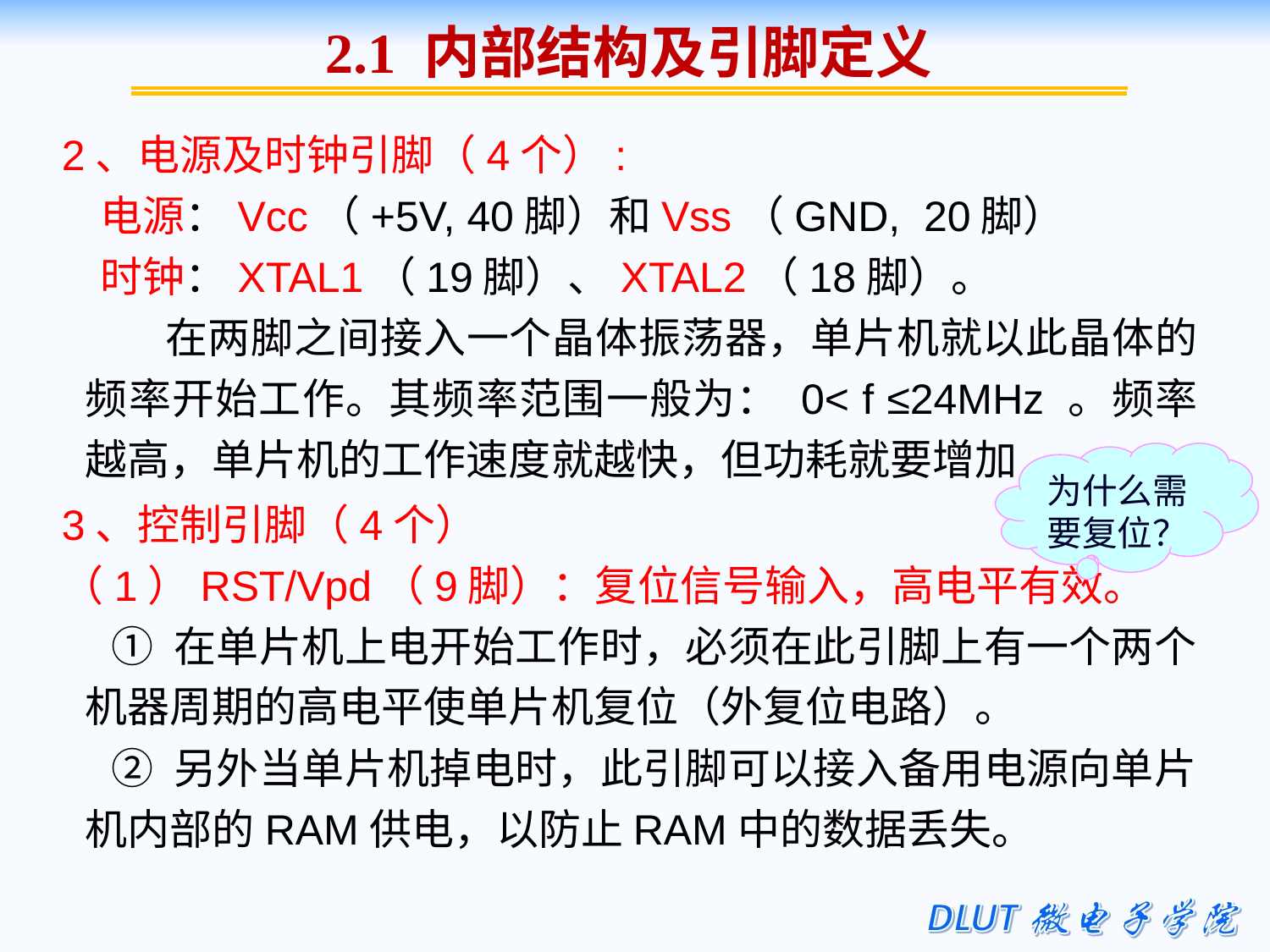

2.1 内部结构及引脚定义
2、电源及时钟引脚（4个）:
   电源：Vcc（+5V, 40脚）和Vss（GND,  20脚）
   时钟：XTAL1（19脚）、XTAL2（18脚）。
         在两脚之间接入一个晶体振荡器，单片机就以此晶体的频率开始工作。其频率范围一般为： 0< f ≤24MHz 。频率越高，单片机的工作速度就越快，但功耗就要增加
3、控制引脚（4个）
（1）RST/Vpd（9脚）：复位信号输入，高电平有效。
     ① 在单片机上电开始工作时，必须在此引脚上有一个两个机器周期的高电平使单片机复位（外复位电路）。
     ② 另外当单片机掉电时，此引脚可以接入备用电源向单片 机内部的RAM供电，以防止RAM中的数据丢失。
为什么需要复位？